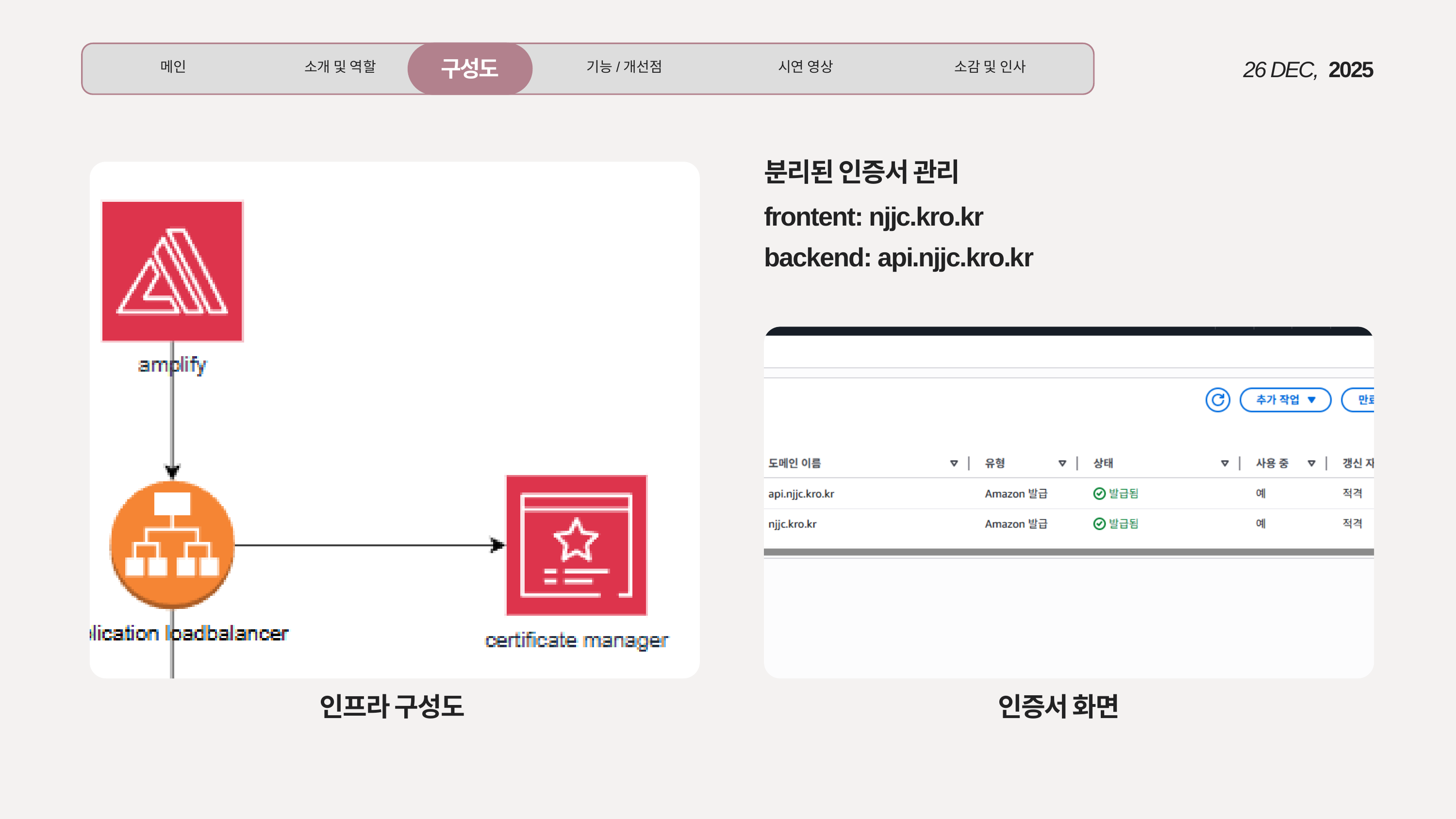

구성도
메인
소개 및 역할
기능/개선점
시연 영상
소감 및 인사
26 DEC,
2025

분리된 인증서 관리
frontent: njjc.kro.kr
backend: api.njjc.kro.kr

인프라 구성도
인증서 화면